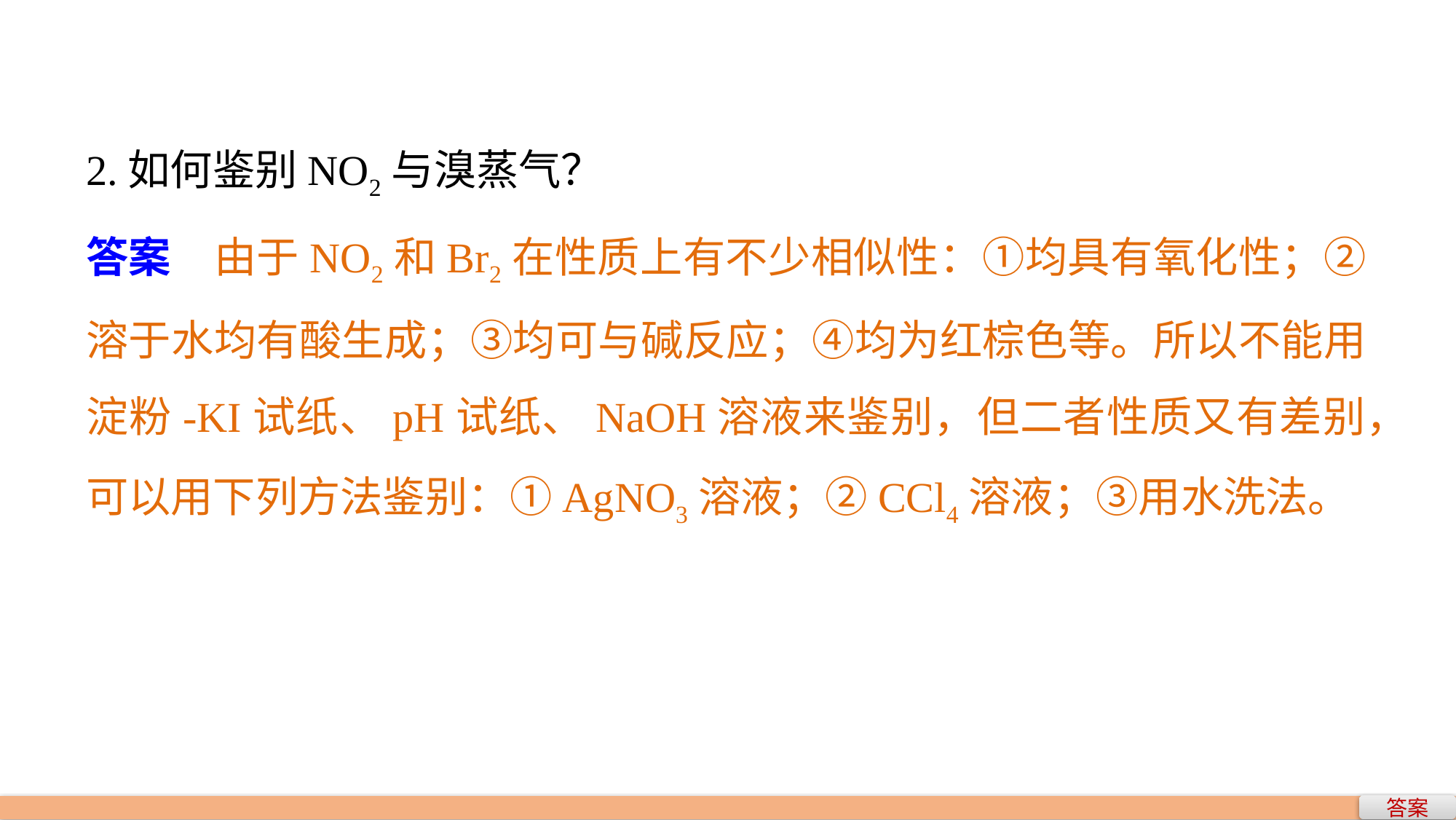

2.如何鉴别NO2与溴蒸气？
答案　由于NO2和Br2在性质上有不少相似性：①均具有氧化性；②溶于水均有酸生成；③均可与碱反应；④均为红棕色等。所以不能用淀粉­-KI试纸、pH试纸、NaOH溶液来鉴别，但二者性质又有差别，可以用下列方法鉴别：①AgNO3溶液；②CCl4溶液；③用水洗法。
答案